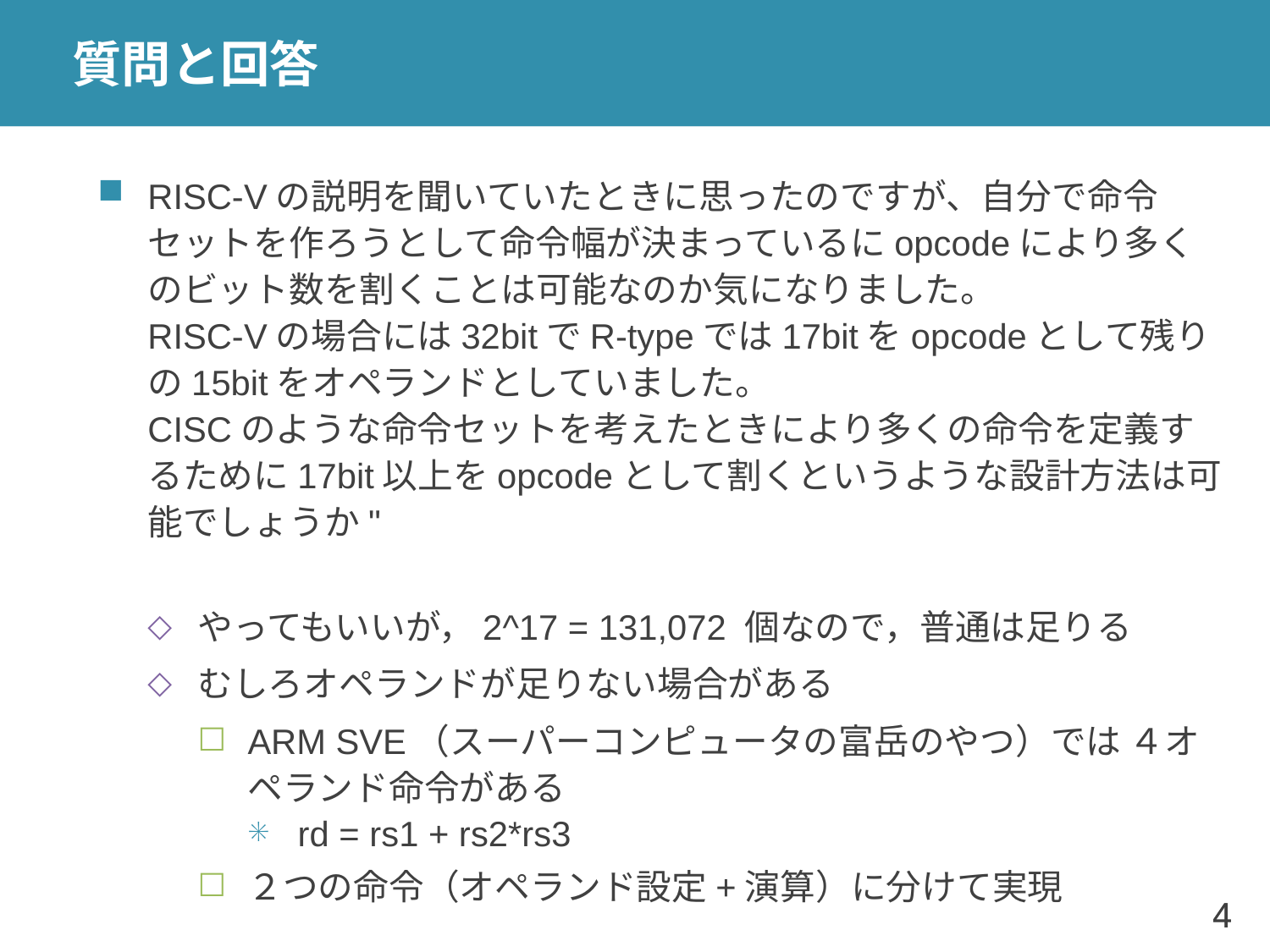

# 質問と回答
RISC-Vの説明を聞いていたときに思ったのですが、自分で命令セットを作ろうとして命令幅が決まっているにopcodeにより多くのビット数を割くことは可能なのか気になりました。
RISC-Vの場合には32bitでR-typeでは17bitをopcodeとして残りの15bitをオペランドとしていました。
CISCのような命令セットを考えたときにより多くの命令を定義するために17bit以上をopcodeとして割くというような設計方法は可能でしょうか"
やってもいいが，2^17 = 131,072 個なので，普通は足りる
むしろオペランドが足りない場合がある
ARM SVE（スーパーコンピュータの富岳のやつ）では ４オペランド命令がある
rd = rs1 + rs2*rs3
２つの命令（オペランド設定+演算）に分けて実現